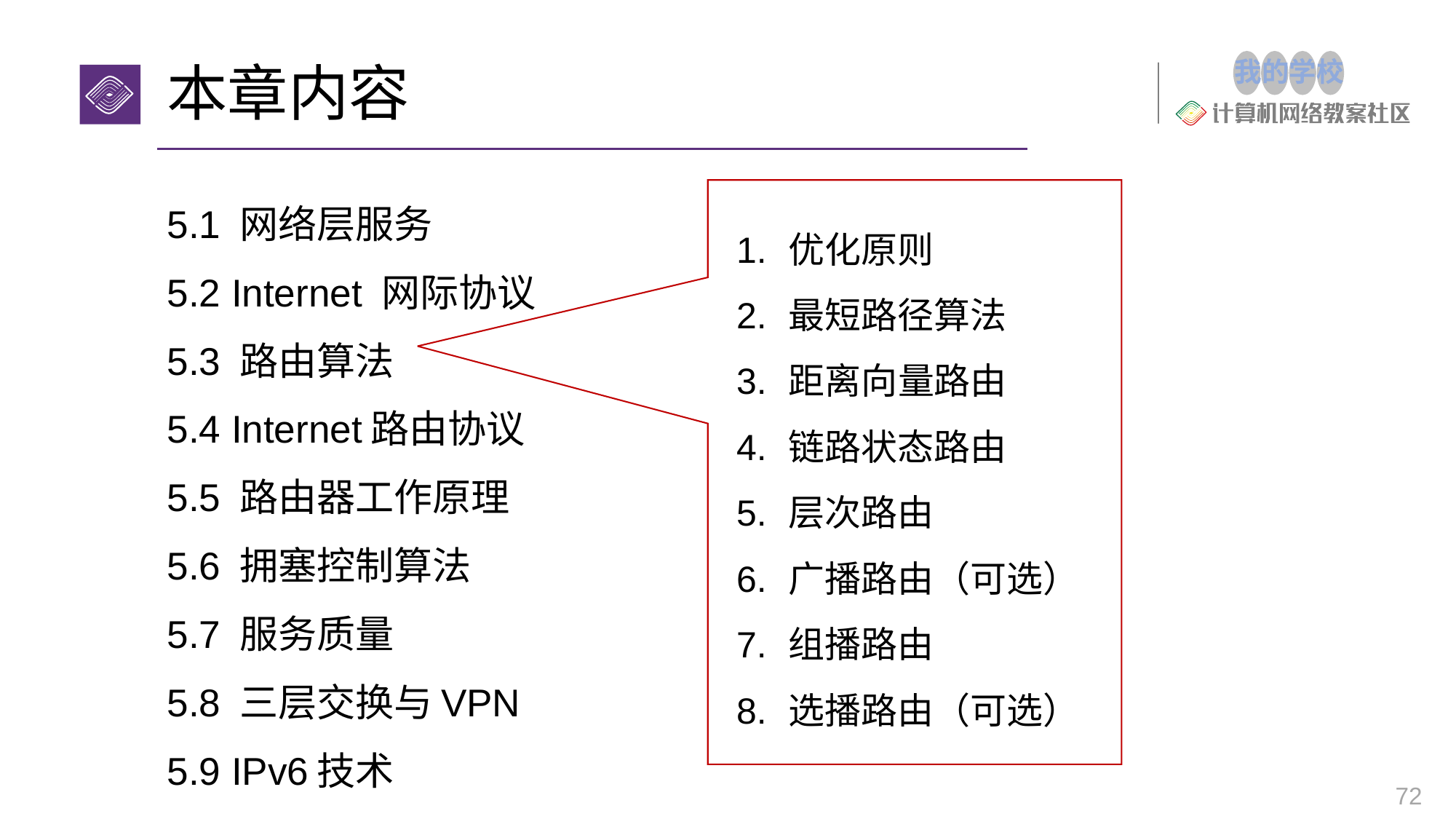

# 本章内容
优化原则
最短路径算法
距离向量路由
链路状态路由
层次路由
广播路由（可选）
组播路由
选播路由（可选）
5.1 网络层服务
5.2 Internet 网际协议
5.3 路由算法
5.4 Internet路由协议
5.5 路由器工作原理
5.6 拥塞控制算法
5.7 服务质量
5.8 三层交换与VPN
5.9 IPv6技术
72